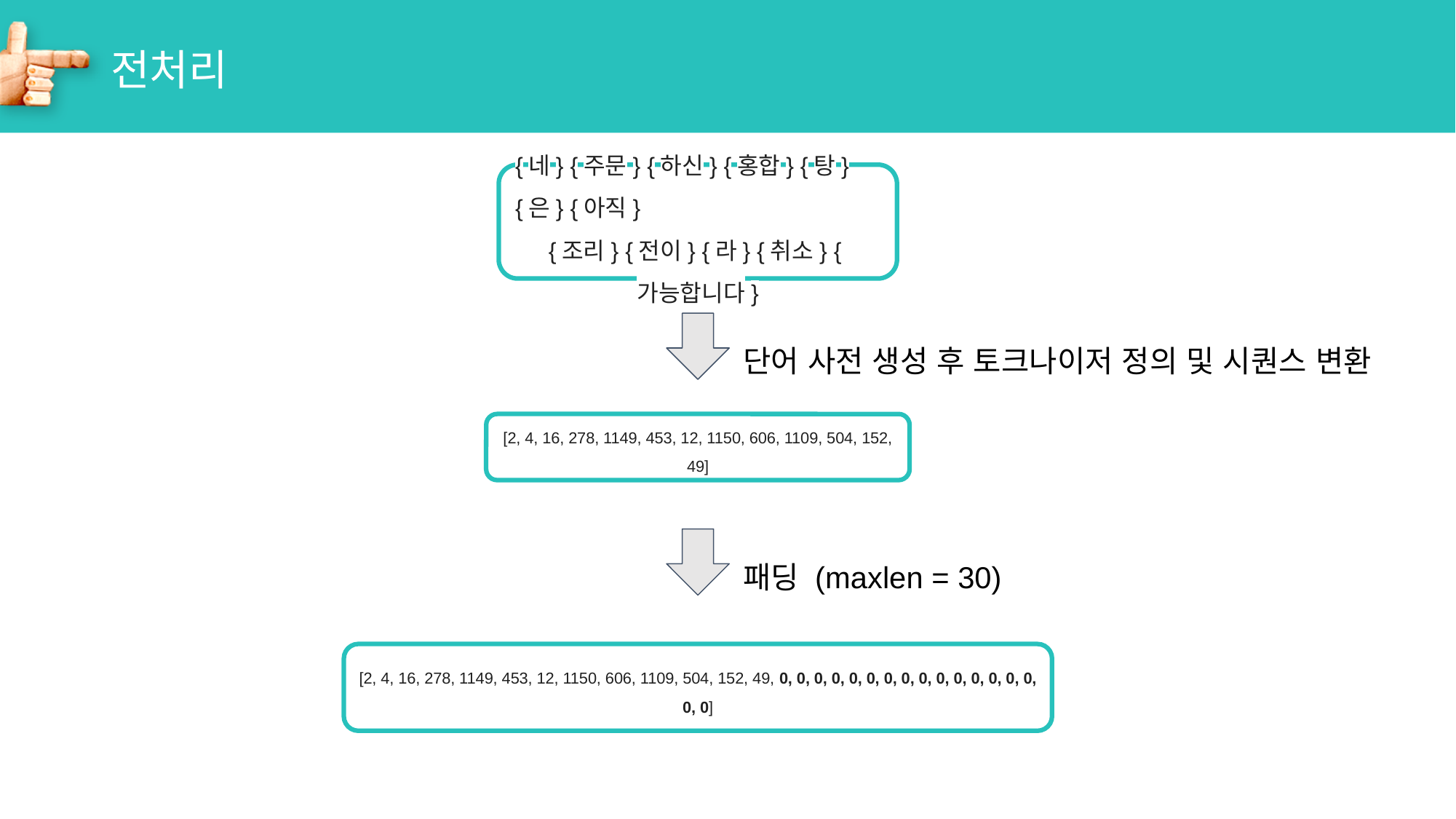

# 전처리
{네} {주문} {하신} {홍합} {탕} {은} {아직}
{조리} {전이} {라} {취소} {가능합니다}

단어 사전 생성 후 토크나이저 정의 및 시퀀스 변환
[2, 4, 16, 278, 1149, 453, 12, 1150, 606, 1109, 504, 152, 49]
패딩 (maxlen = 30)

[2, 4, 16, 278, 1149, 453, 12, 1150, 606, 1109, 504, 152, 49, 0, 0, 0, 0, 0, 0, 0, 0, 0, 0, 0, 0, 0, 0, 0, 0, 0]